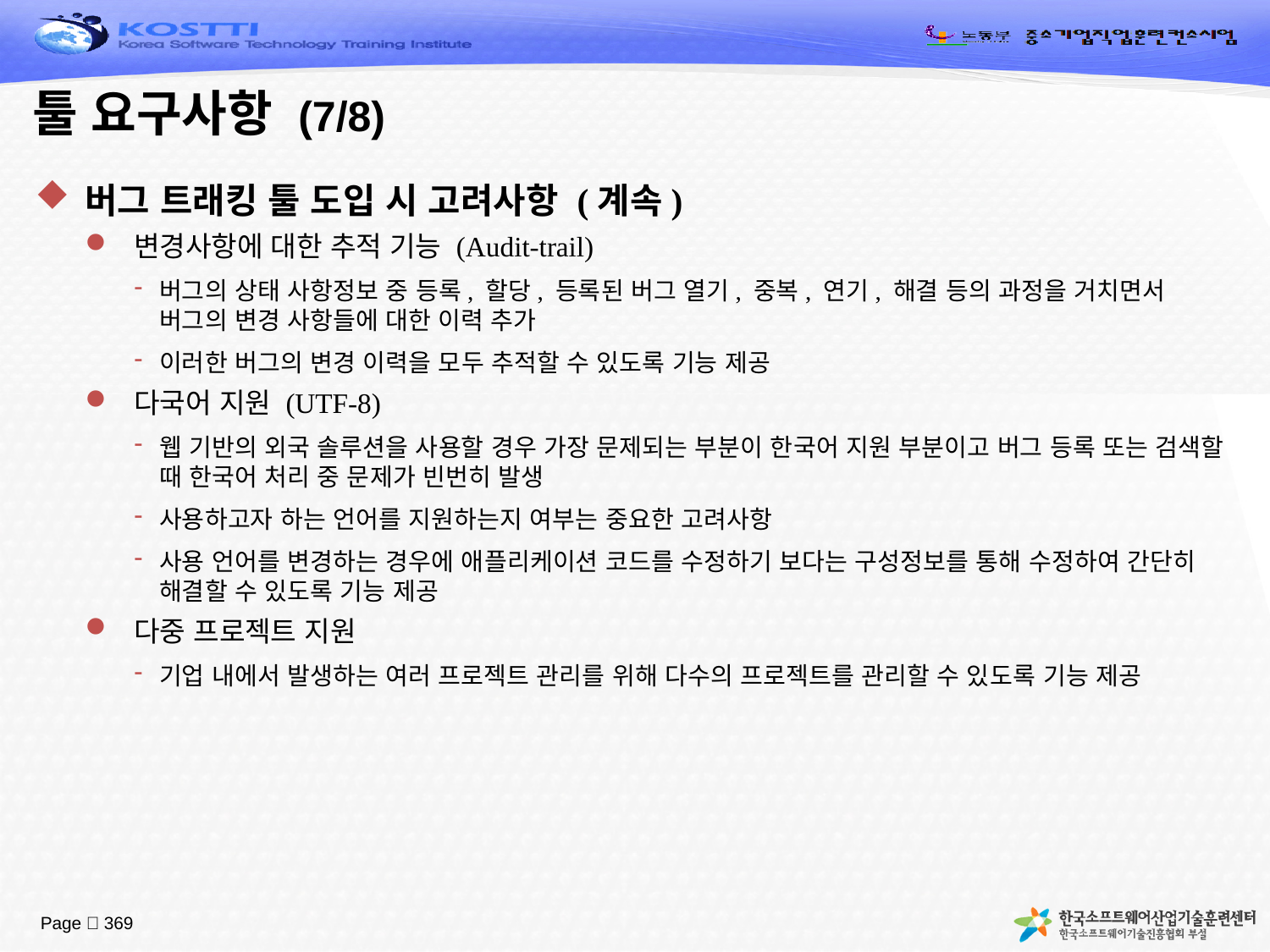

# 툴 요구사항 (7/8)
버그 트래킹 툴 도입 시 고려사항 (계속)
변경사항에 대한 추적 기능 (Audit-trail)
버그의 상태 사항정보 중 등록, 할당, 등록된 버그 열기, 중복, 연기, 해결 등의 과정을 거치면서 버그의 변경 사항들에 대한 이력 추가
이러한 버그의 변경 이력을 모두 추적할 수 있도록 기능 제공
다국어 지원 (UTF-8)
웹 기반의 외국 솔루션을 사용할 경우 가장 문제되는 부분이 한국어 지원 부분이고 버그 등록 또는 검색할 때 한국어 처리 중 문제가 빈번히 발생
사용하고자 하는 언어를 지원하는지 여부는 중요한 고려사항
사용 언어를 변경하는 경우에 애플리케이션 코드를 수정하기 보다는 구성정보를 통해 수정하여 간단히 해결할 수 있도록 기능 제공
다중 프로젝트 지원
기업 내에서 발생하는 여러 프로젝트 관리를 위해 다수의 프로젝트를 관리할 수 있도록 기능 제공